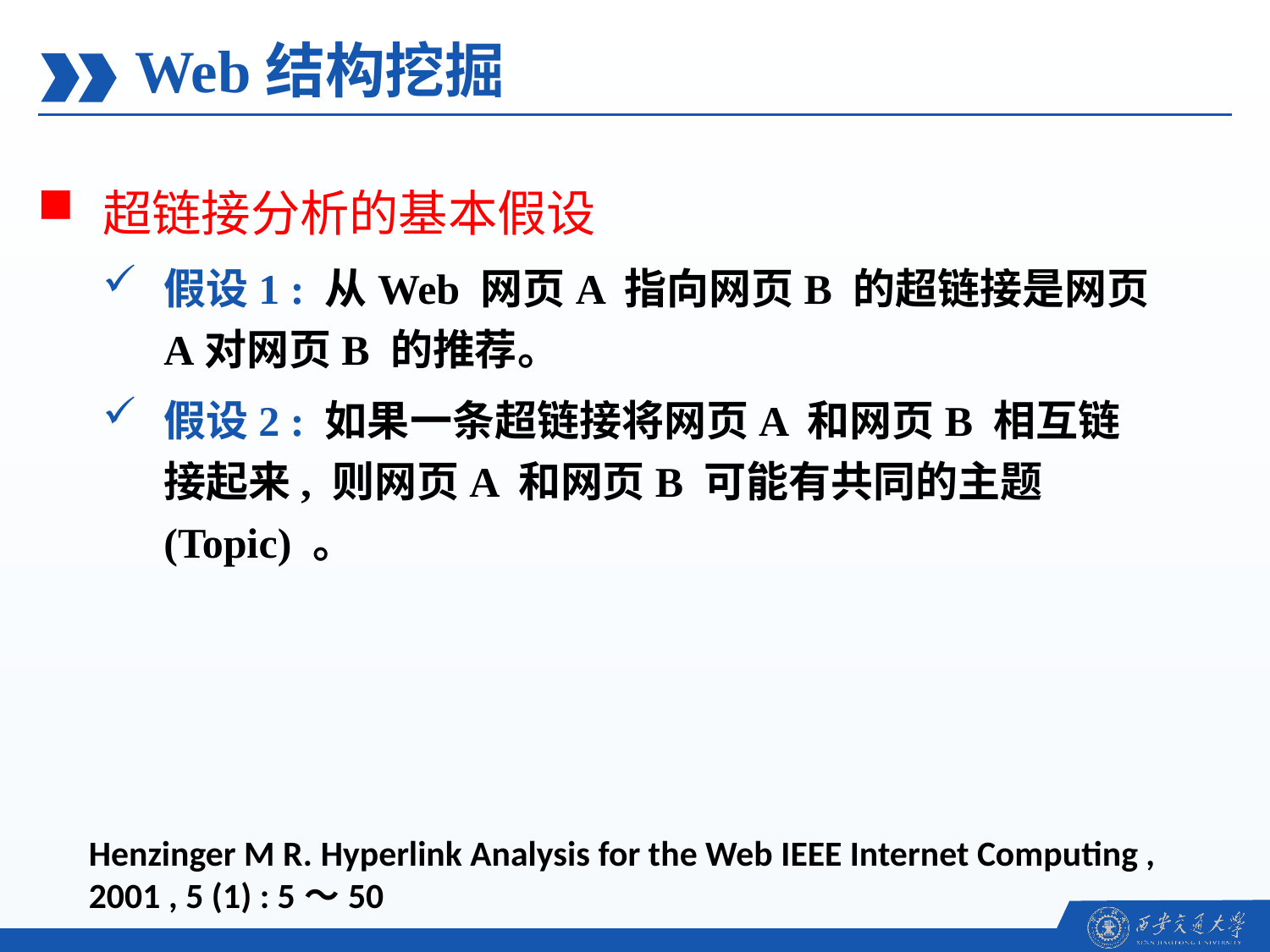

Web结构挖掘
超链接分析的基本假设
假设1 : 从Web 网页A 指向网页B 的超链接是网页A对网页B 的推荐。
假设2 : 如果一条超链接将网页A 和网页B 相互链接起来, 则网页A 和网页B 可能有共同的主题(Topic) 。
Henzinger M R. Hyperlink Analysis for the Web IEEE Internet Computing , 2001 , 5 (1) : 5～50